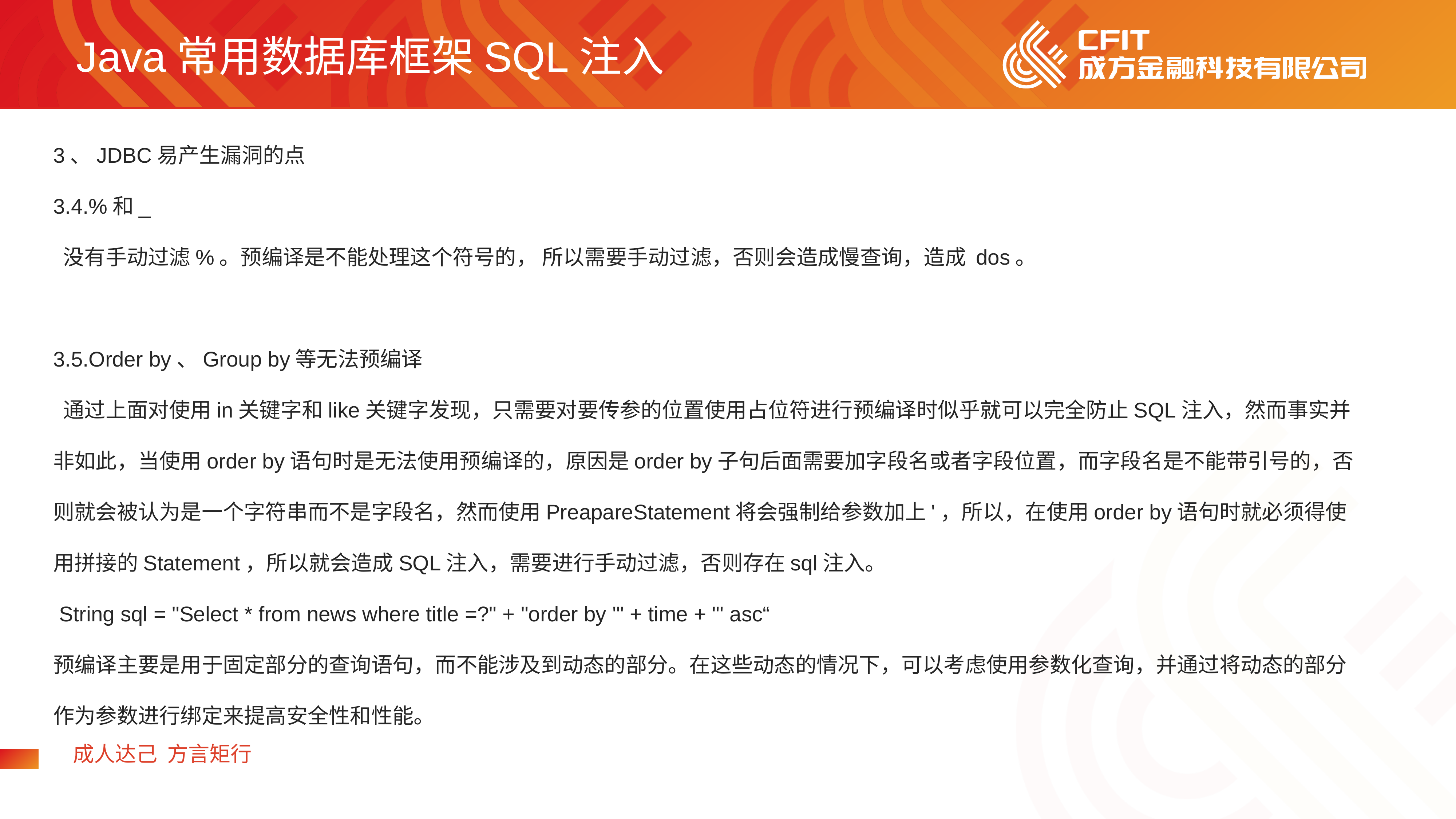

Java常用数据库框架SQL注入
3、JDBC易产生漏洞的点
3.4.%和_
​ 没有手动过滤%。预编译是不能处理这个符号的， 所以需要手动过滤，否则会造成慢查询，造成 dos。

3.5.Order by、Group by等无法预编译
​ 通过上面对使用in关键字和like关键字发现，只需要对要传参的位置使用占位符进行预编译时似乎就可以完全防止SQL注入，然而事实并非如此，当使用order by语句时是无法使用预编译的，原因是order by子句后面需要加字段名或者字段位置，而字段名是不能带引号的，否则就会被认为是一个字符串而不是字段名，然而使用PreapareStatement将会强制给参数加上'，所以，在使用order by语句时就必须得使用拼接的Statement，所以就会造成SQL注入，需要进行手动过滤，否则存在sql注入。
​ String sql = "Select * from news where title =?" + "order by '" + time + "' asc“
预编译主要是用于固定部分的查询语句，而不能涉及到动态的部分。在这些动态的情况下，可以考虑使用参数化查询，并通过将动态的部分作为参数进行绑定来提高安全性和性能。